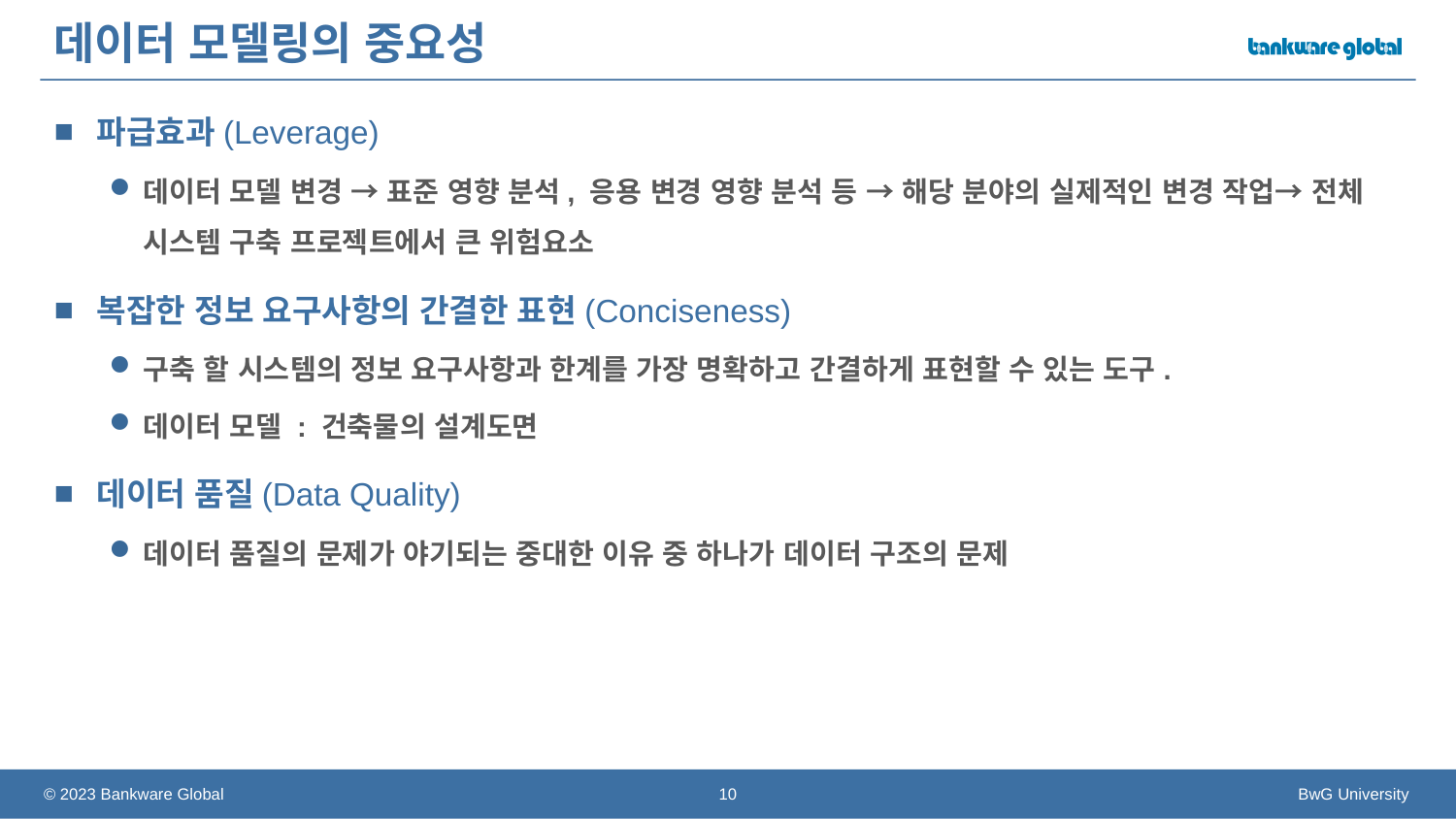

# 데이터 모델링의 중요성
파급효과(Leverage)
데이터 모델 변경 → 표준 영향 분석, 응용 변경 영향 분석 등 → 해당 분야의 실제적인 변경 작업→ 전체 시스템 구축 프로젝트에서 큰 위험요소
복잡한 정보 요구사항의 간결한 표현(Conciseness)
구축 할 시스템의 정보 요구사항과 한계를 가장 명확하고 간결하게 표현할 수 있는 도구.
데이터 모델 : 건축물의 설계도면
데이터 품질(Data Quality)
데이터 품질의 문제가 야기되는 중대한 이유 중 하나가 데이터 구조의 문제
10